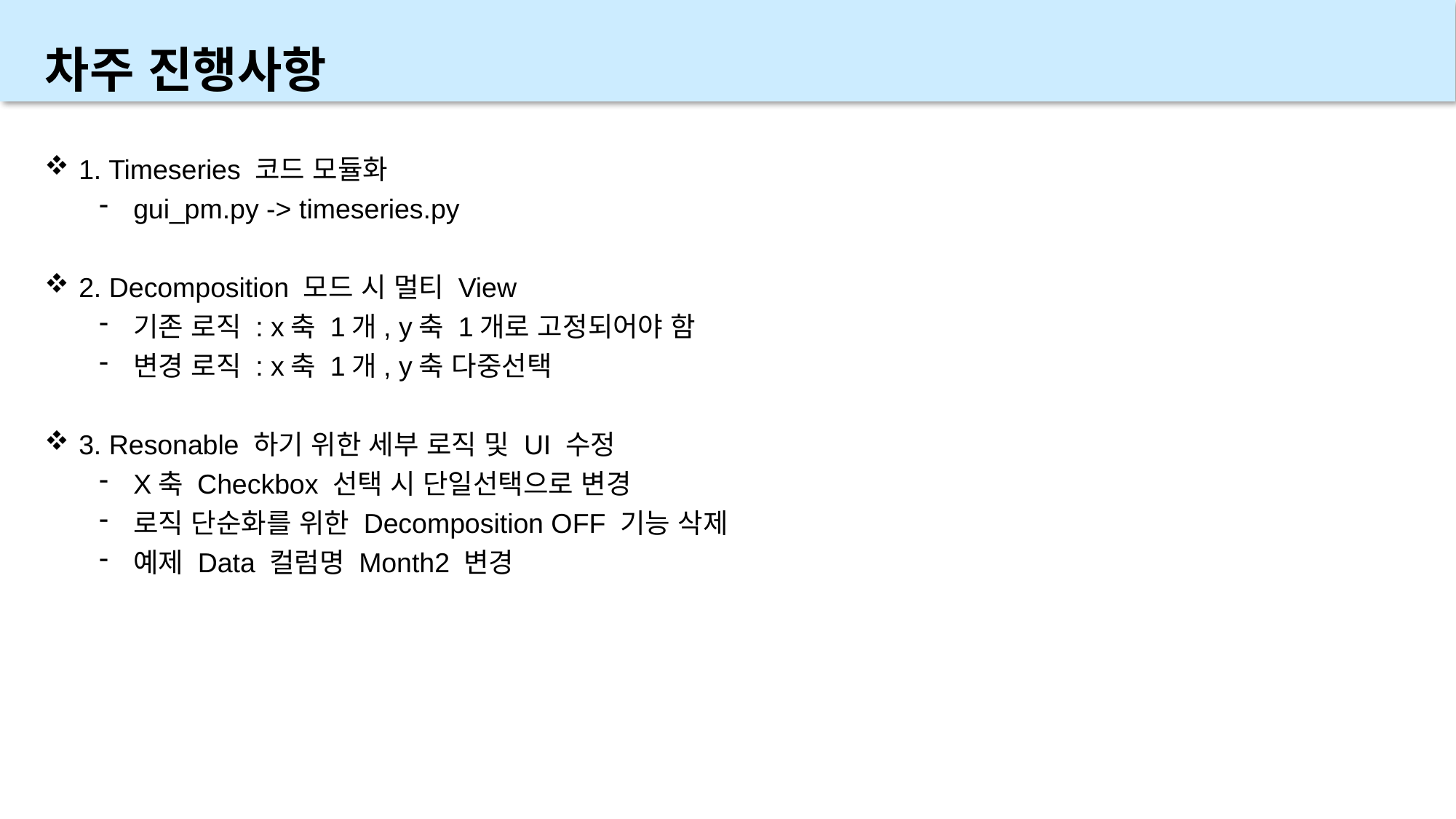

차주 진행사항
1. Timeseries 코드 모듈화
gui_pm.py -> timeseries.py

2. Decomposition 모드 시 멀티 View
기존 로직 : x축 1개, y축 1개로 고정되어야 함
변경 로직 : x축 1개, y축 다중선택

3. Resonable 하기 위한 세부 로직 및 UI 수정
X축 Checkbox 선택 시 단일선택으로 변경
로직 단순화를 위한 Decomposition OFF 기능 삭제
예제 Data 컬럼명 Month2 변경